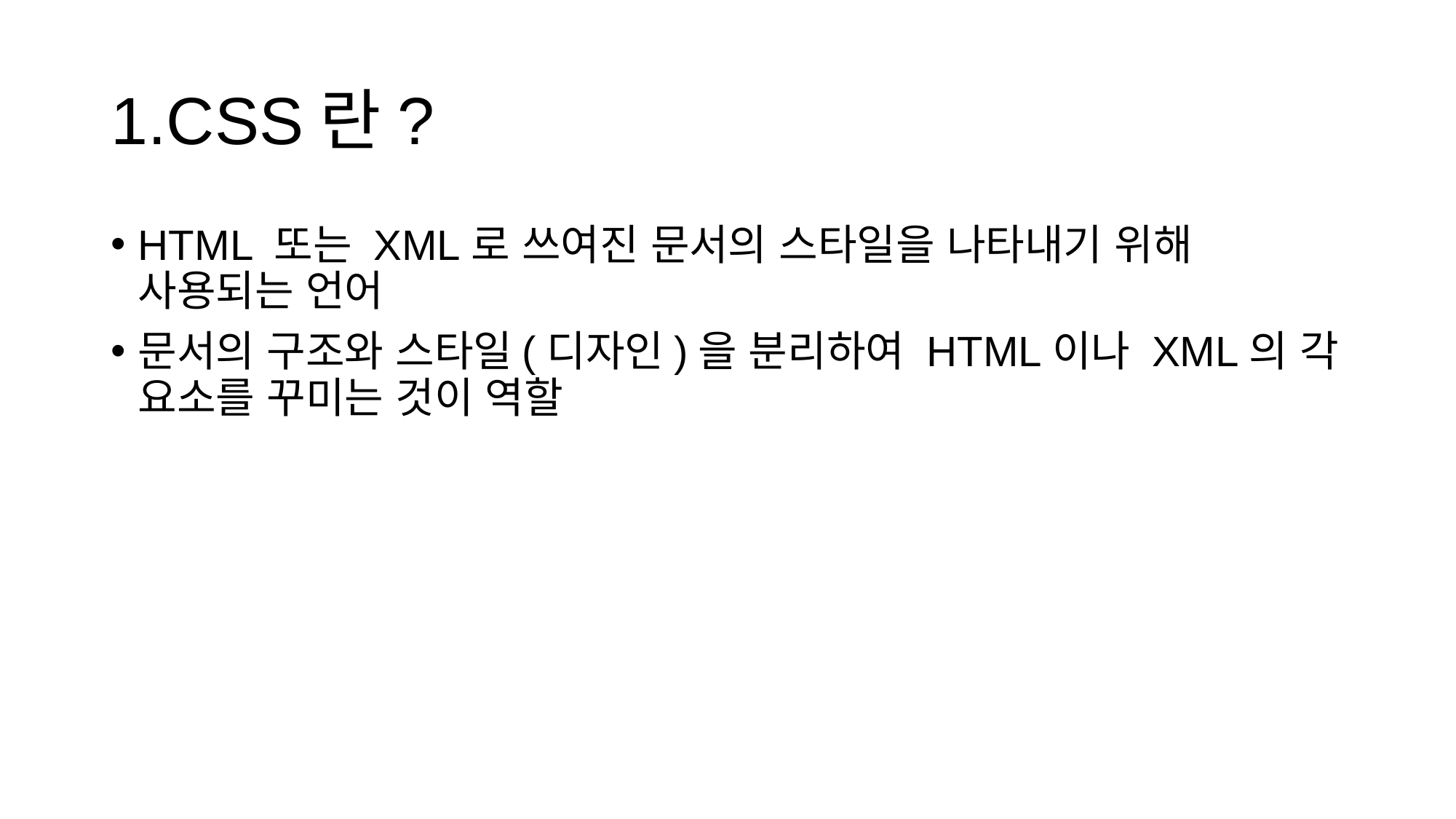

# 1.CSS란?
HTML 또는 XML로 쓰여진 문서의 스타일을 나타내기 위해 사용되는 언어
문서의 구조와 스타일(디자인)을 분리하여 HTML이나 XML의 각 요소를 꾸미는 것이 역할